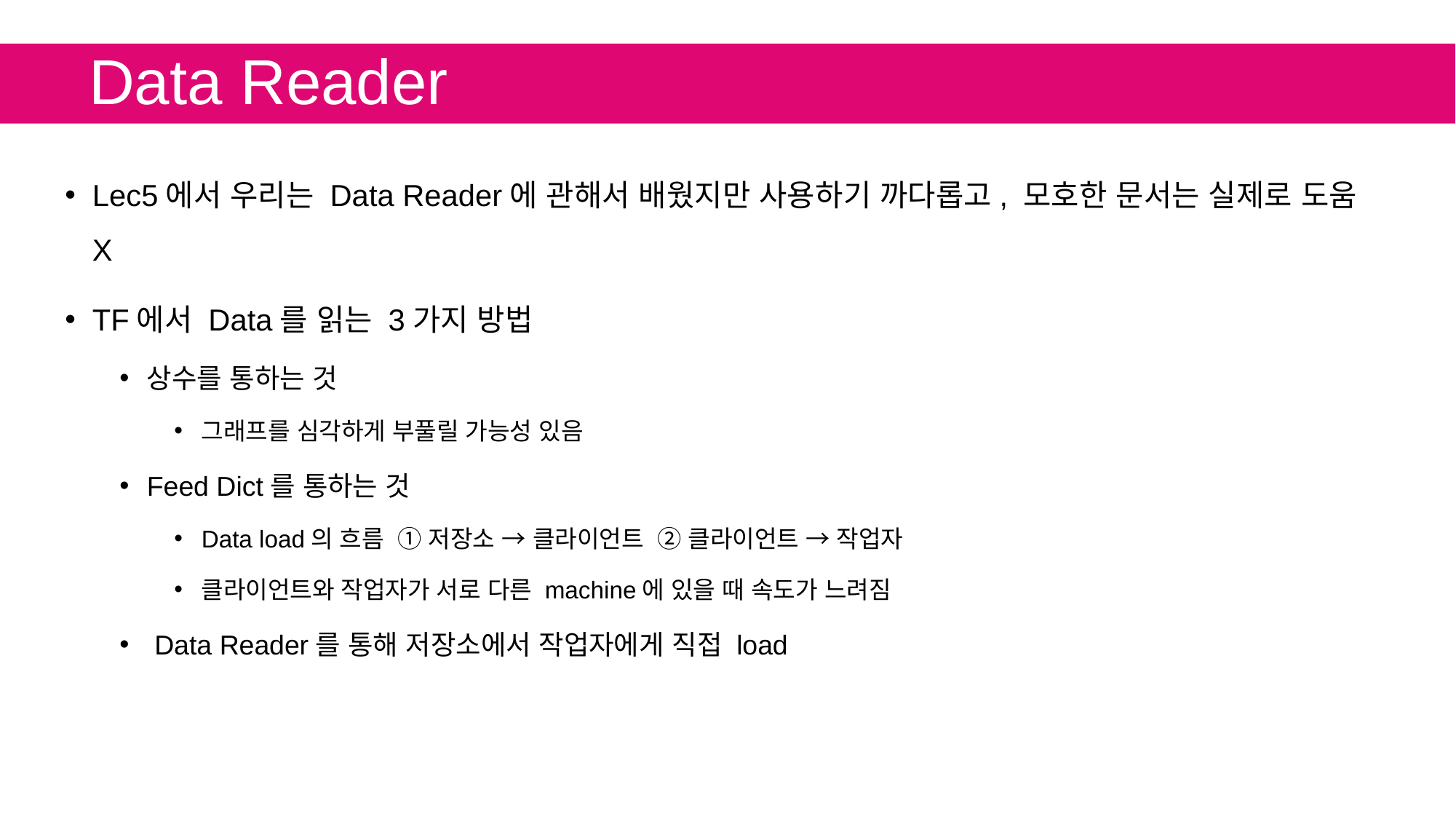

# Data Reader
Lec5에서 우리는 Data Reader에 관해서 배웠지만 사용하기 까다롭고, 모호한 문서는 실제로 도움 X
TF에서 Data를 읽는 3가지 방법
상수를 통하는 것
그래프를 심각하게 부풀릴 가능성 있음
Feed Dict를 통하는 것
Data load의 흐름  ① 저장소 → 클라이언트  ② 클라이언트 → 작업자
클라이언트와 작업자가 서로 다른 machine에 있을 때 속도가 느려짐
 Data Reader를 통해 저장소에서 작업자에게 직접 load